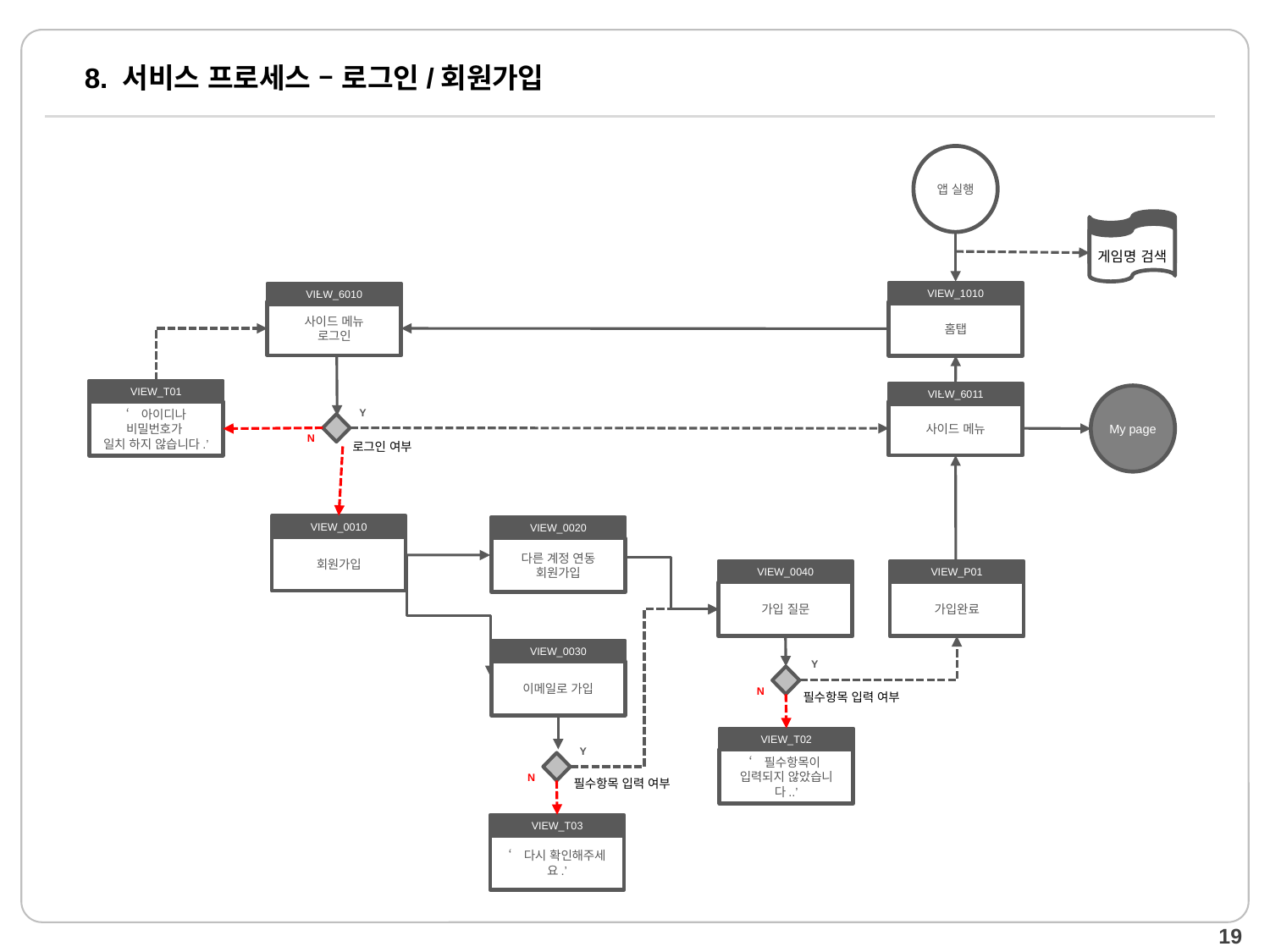

# 8. 서비스 프로세스 – 로그인/회원가입
앱 실행

게임명 검색
VIEW_1010
VIEW_6010
사이드 메뉴
로그인
홈탭
VIEW_T01
VIEW_6011
My page
Y
사이드 메뉴
‘아이디나 비밀번호가
일치 하지 않습니다.’
로그인/ 회원가입

N
로그인 여부
VIEW_0010
VIEW_0020
회원가입
다른 계정 연동
회원가입
VIEW_0040
VIEW_P01
가입 질문
가입완료
VIEW_0030
Y
이메일로 가입

N
필수항목 입력 여부
VIEW_T02
Y
‘필수항목이
입력되지 않았습니다..’

N
필수항목 입력 여부
VIEW_T03
‘다시 확인해주세요.’
19